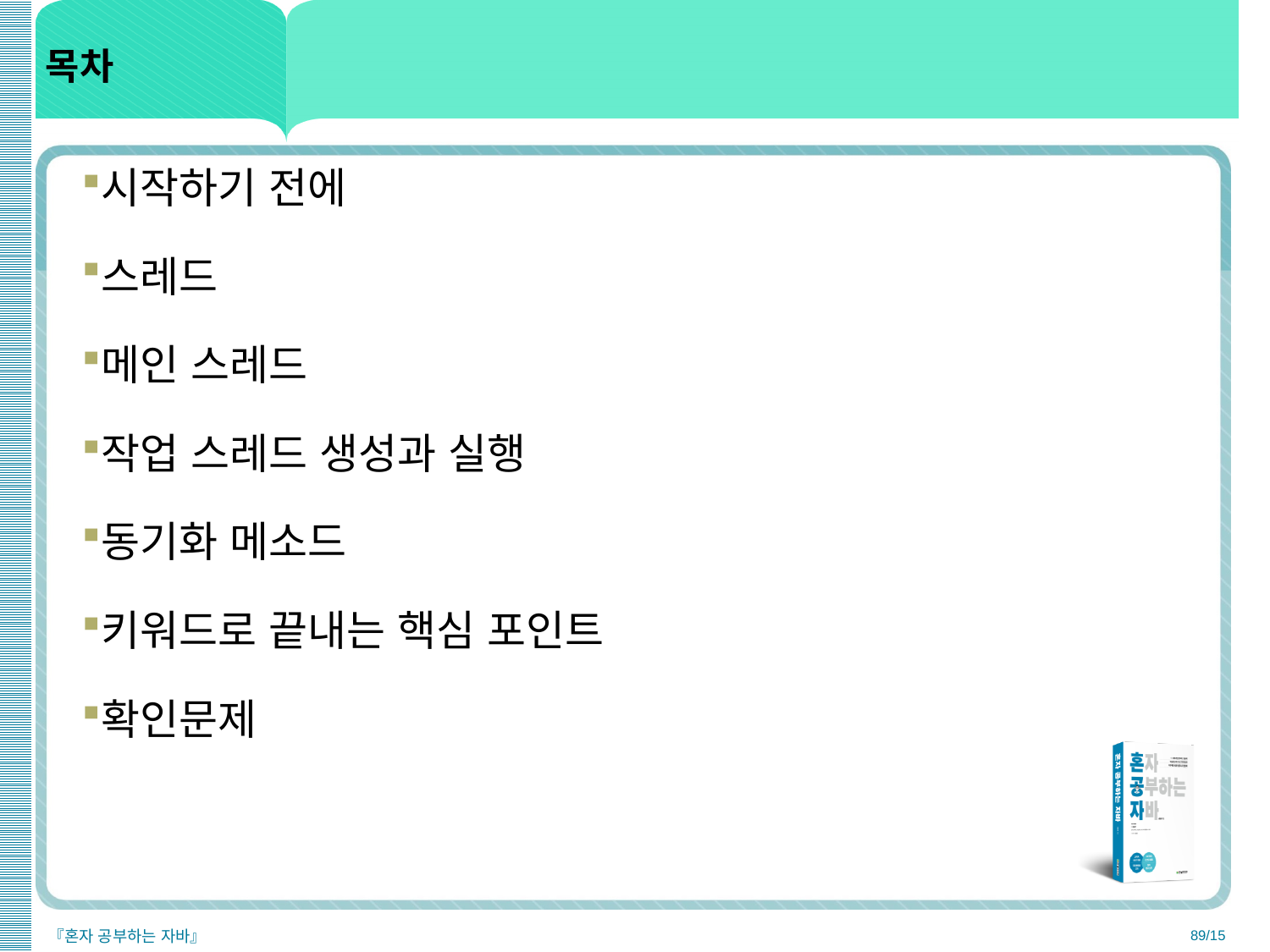

# 목차
시작하기 전에
스레드
메인 스레드
작업 스레드 생성과 실행
동기화 메소드
키워드로 끝내는 핵심 포인트
확인문제